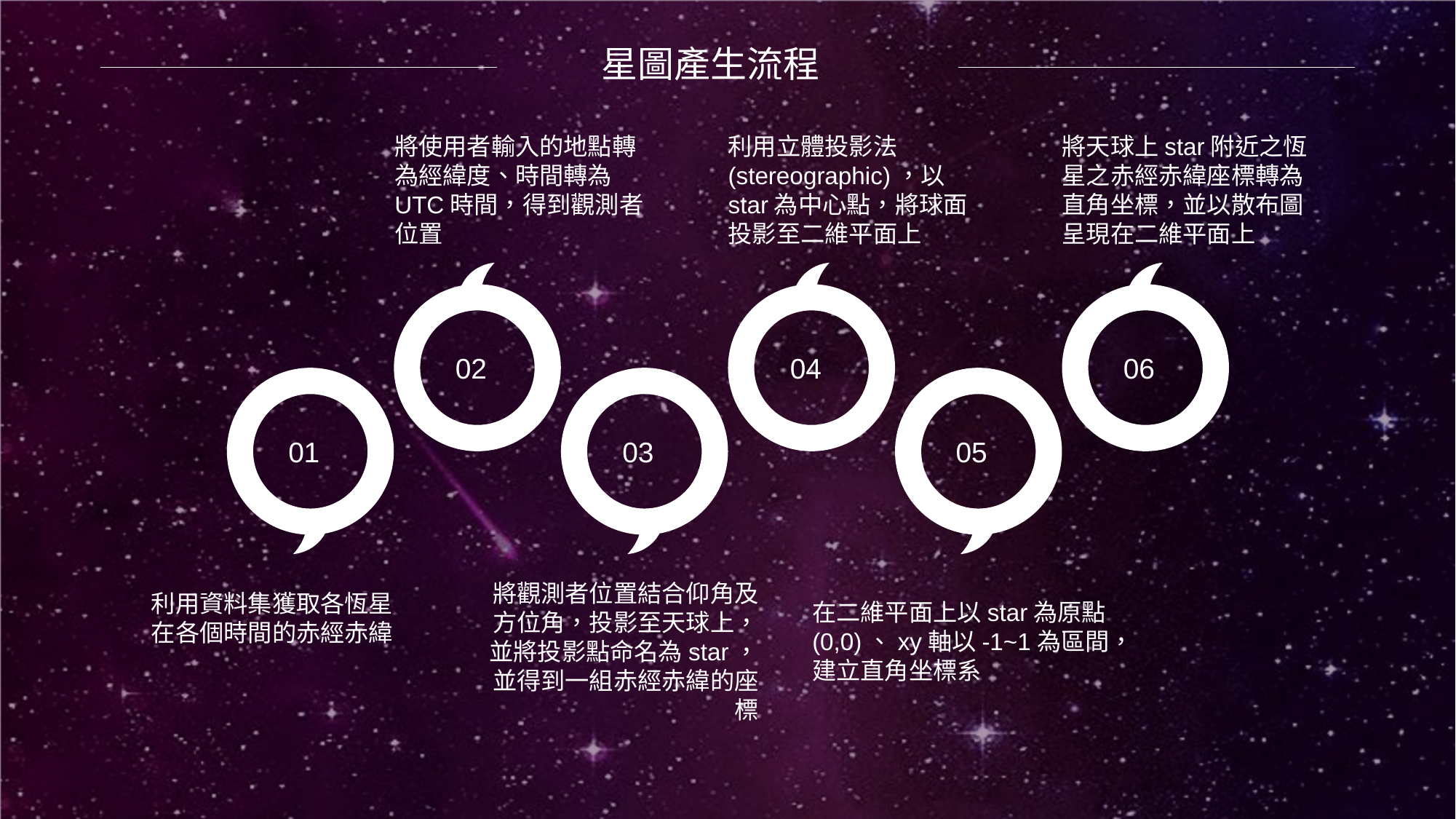

星圖產生流程
將使用者輸入的地點轉為經緯度、時間轉為UTC時間，得到觀測者位置

02
利用立體投影法(stereographic)，以star為中心點，將球面投影至二維平面上

04
將天球上star附近之恆星之赤經赤緯座標轉為直角坐標，並以散布圖呈現在二維平面上

06

01
利用資料集獲取各恆星在各個時間的赤經赤緯

將觀測者位置結合仰角及方位角，投影至天球上，並將投影點命名為star，並得到一組赤經赤緯的座標
03

在二維平面上以star為原點(0,0)、xy軸以-1~1為區間，建立直角坐標系
05